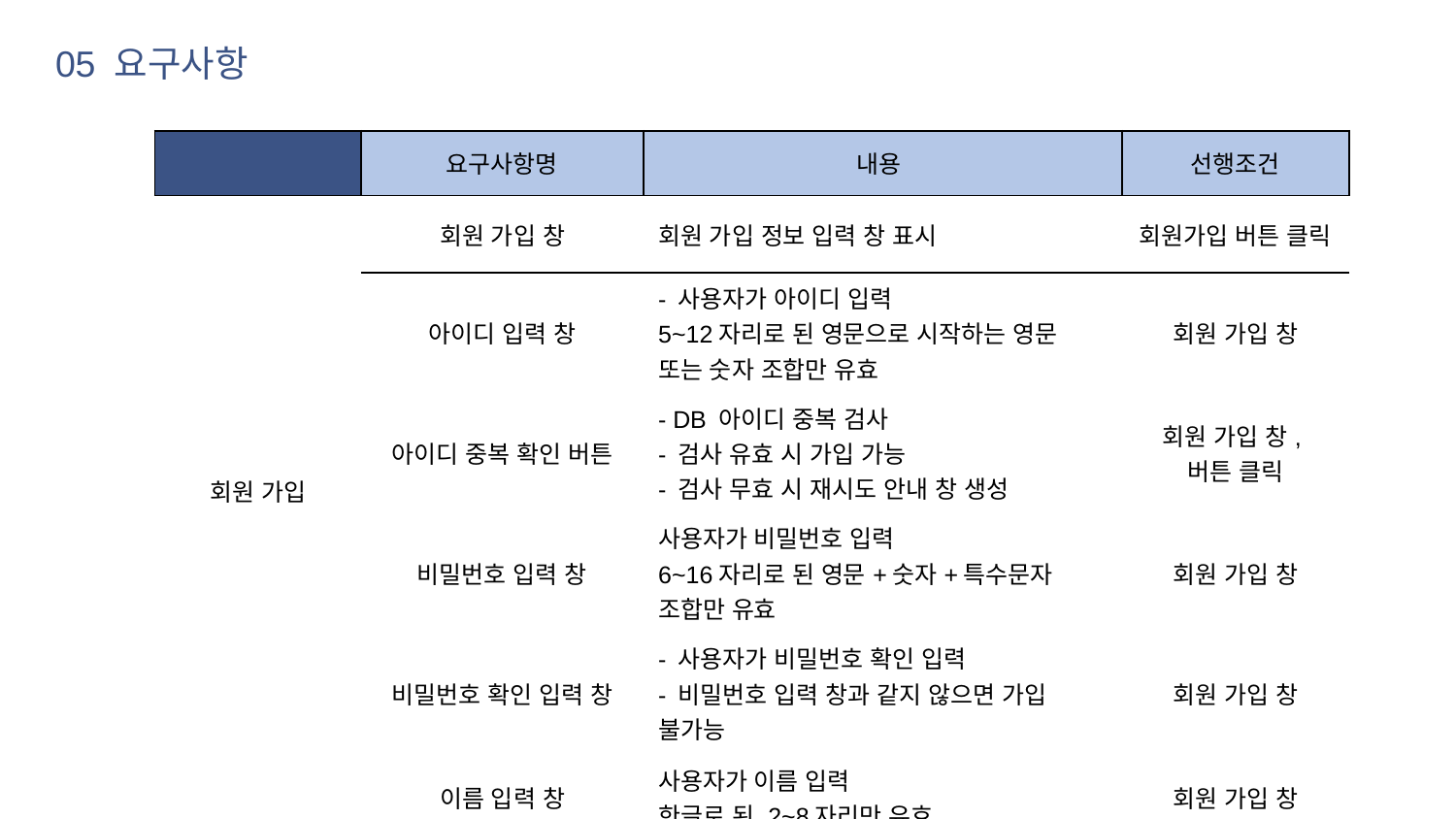

05 요구사항
|  | 요구사항명 | 내용 | 선행조건 |
| --- | --- | --- | --- |
| 회원 가입 | 회원 가입 창 | 회원 가입 정보 입력 창 표시 | 회원가입 버튼 클릭 |
|  | 아이디 입력 창 | - 사용자가 아이디 입력 5~12자리로 된 영문으로 시작하는 영문 또는 숫자 조합만 유효 | 회원 가입 창 |
|  | 아이디 중복 확인 버튼 | - DB 아이디 중복 검사 - 검사 유효 시 가입 가능 - 검사 무효 시 재시도 안내 창 생성 | 회원 가입 창, 버튼 클릭 |
|  | 비밀번호 입력 창 | 사용자가 비밀번호 입력 6~16자리로 된 영문+숫자+특수문자 조합만 유효 | 회원 가입 창 |
|  | 비밀번호 확인 입력 창 | - 사용자가 비밀번호 확인 입력 - 비밀번호 입력 창과 같지 않으면 가입 불가능 | 회원 가입 창 |
|  | 이름 입력 창 | 사용자가 이름 입력 한글로 된 2~8자리만 유효 | 회원 가입 창 |